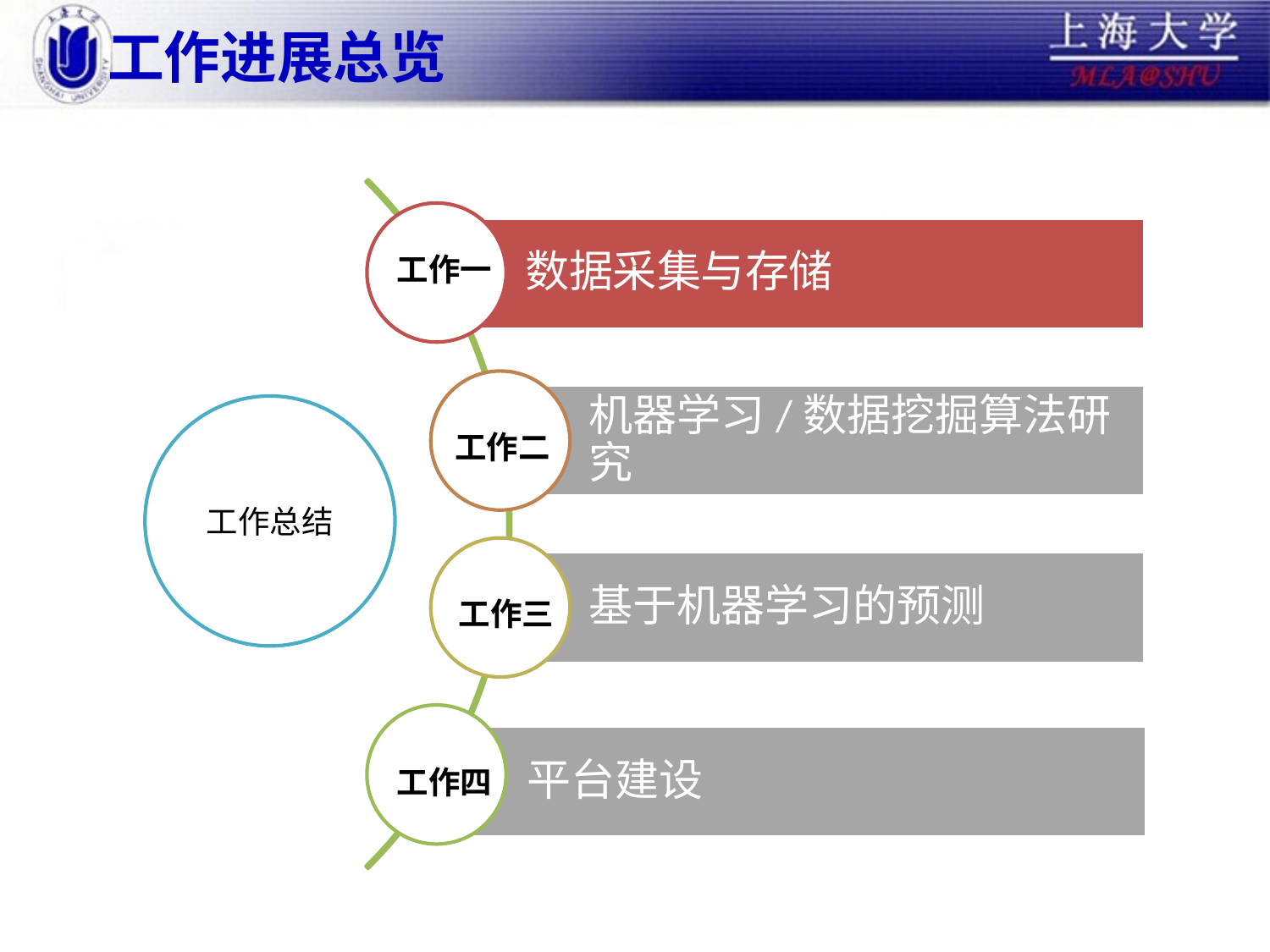

# 工作进展总览
数据采集与存储
机器学习/数据挖掘算法研究
基于机器学习的预测
平台建设
工作一
工作总结
工作二
工作三
工作四